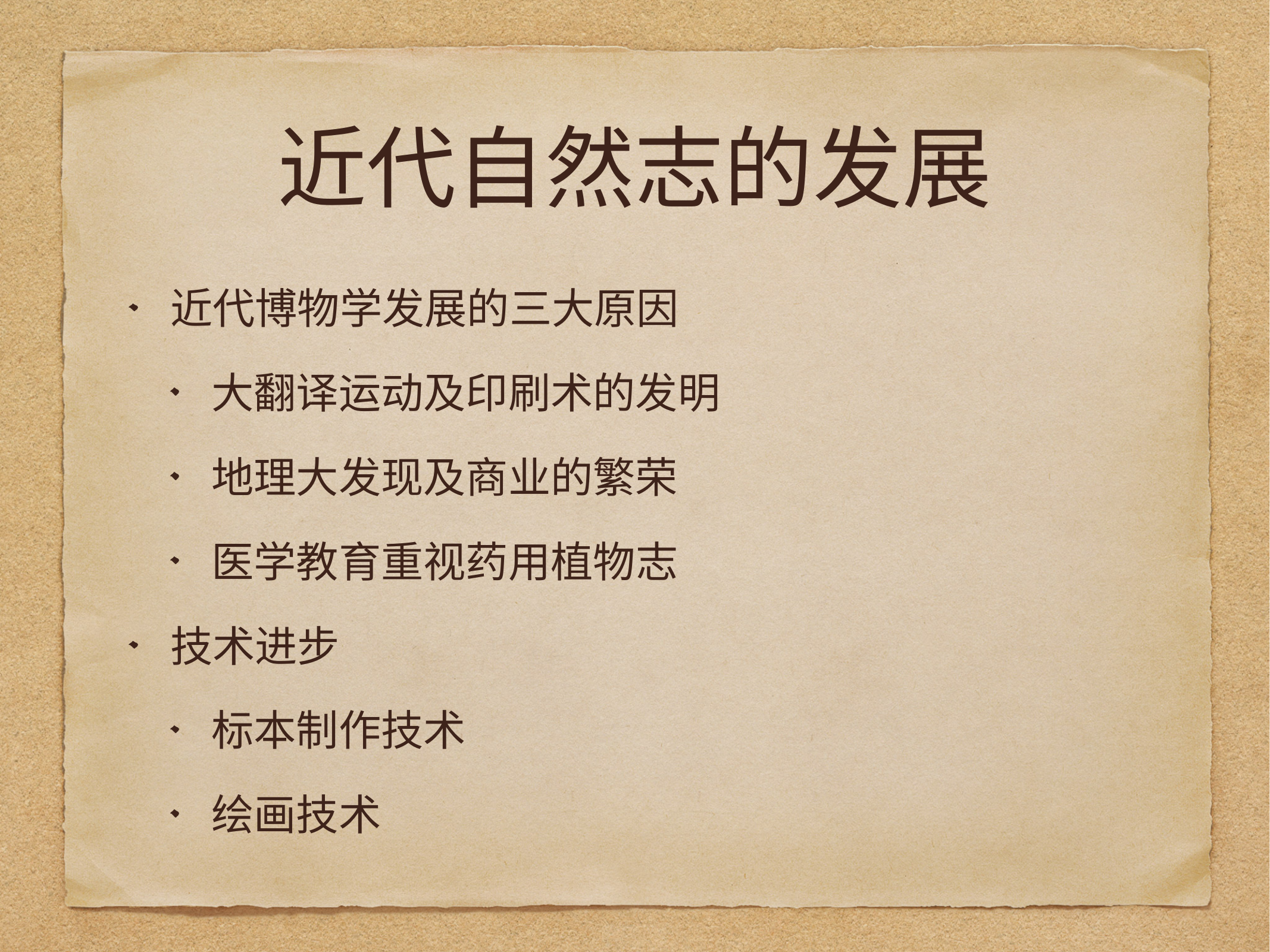

# 近代自然志的发展
近代博物学发展的三大原因
大翻译运动及印刷术的发明
地理大发现及商业的繁荣
医学教育重视药用植物志
技术进步
标本制作技术
绘画技术